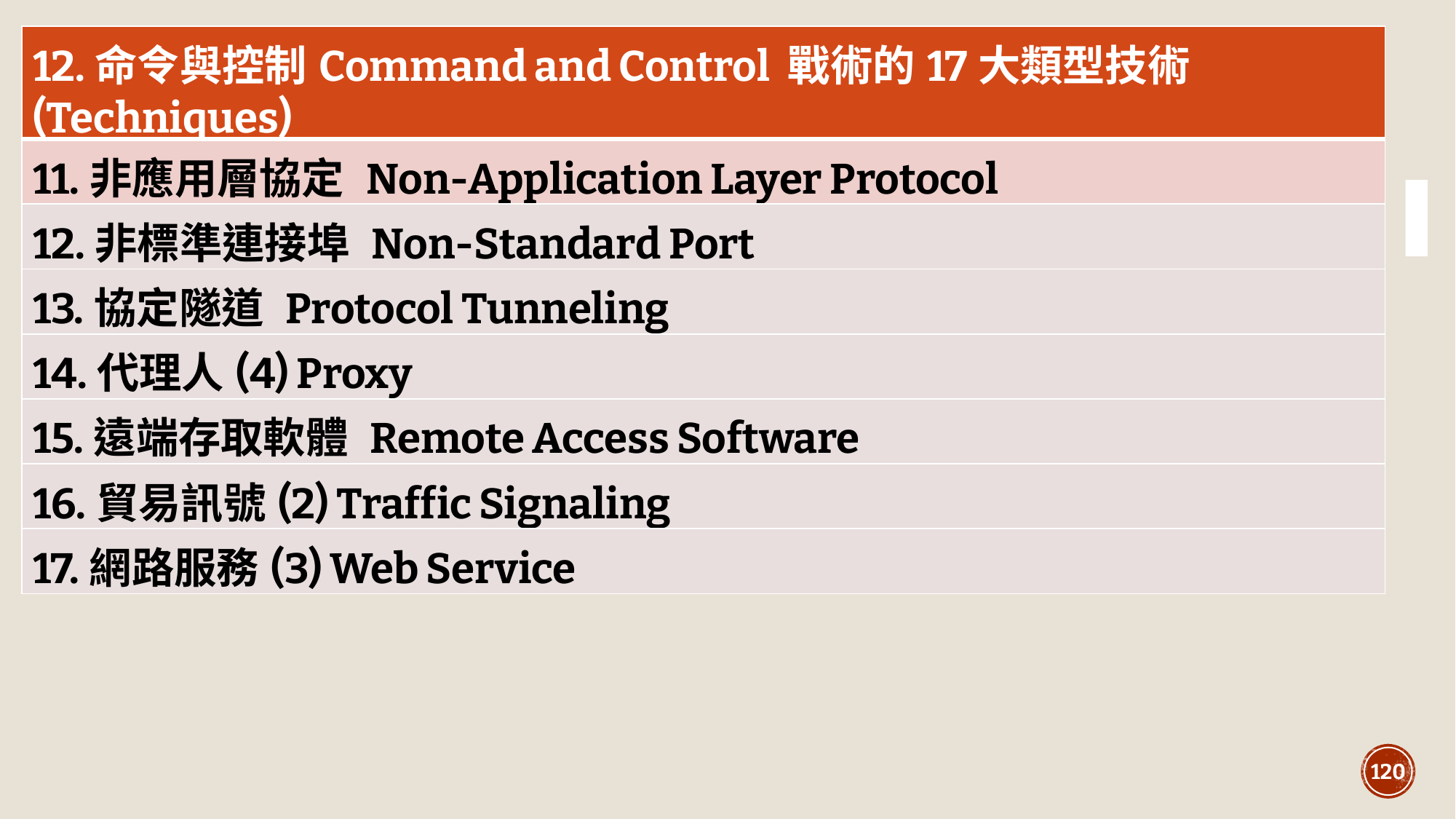

| 12.命令與控制Command and Control 戰術的17大類型技術(Techniques) |
| --- |
| 11.非應用層協定 Non-Application Layer Protocol |
| 12.非標準連接埠 Non-Standard Port |
| 13.協定隧道 Protocol Tunneling |
| 14.代理人(4) Proxy |
| 15.遠端存取軟體 Remote Access Software |
| 16.貿易訊號(2) Traffic Signaling |
| 17.網路服務(3) Web Service |

120